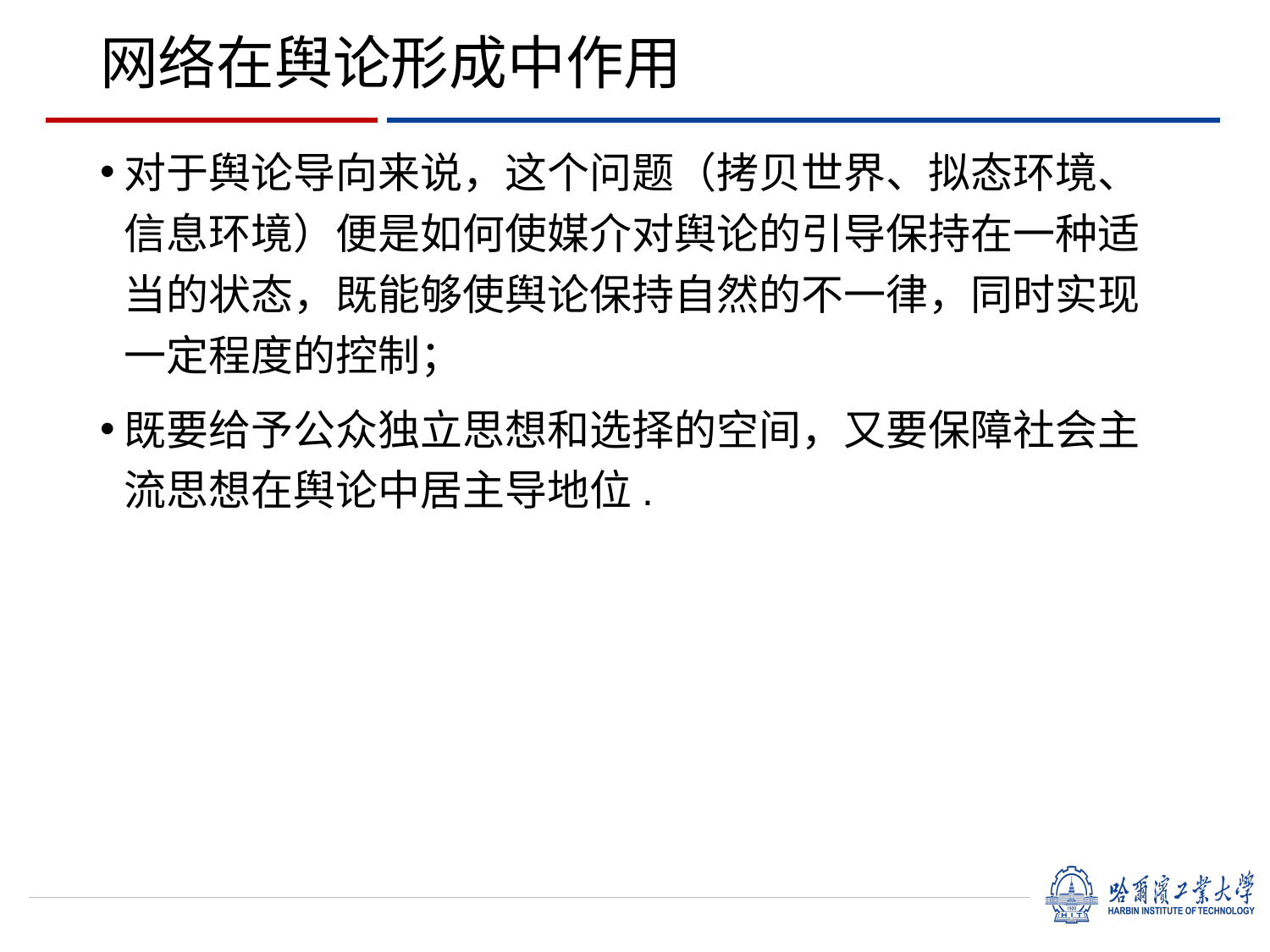

# 网络在舆论形成中作用
对于舆论导向来说，这个问题（拷贝世界、拟态环境、信息环境）便是如何使媒介对舆论的引导保持在一种适当的状态，既能够使舆论保持自然的不一律，同时实现一定程度的控制；
既要给予公众独立思想和选择的空间，又要保障社会主流思想在舆论中居主导地位.